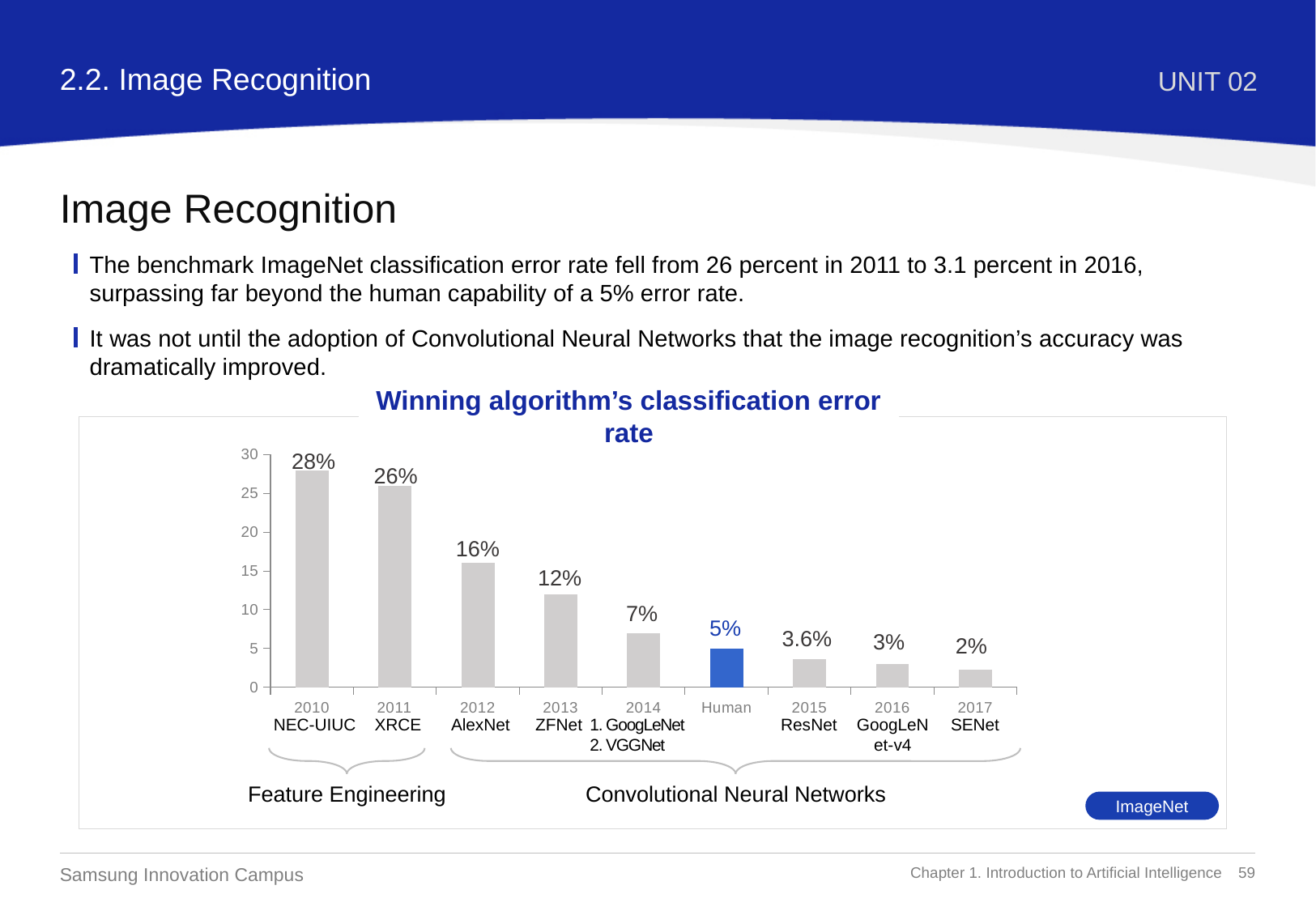

2.2. Image Recognition
UNIT 02
Image Recognition
The benchmark ImageNet classification error rate fell from 26 percent in 2011 to 3.1 percent in 2016, surpassing far beyond the human capability of a 5% error rate.
It was not until the adoption of Convolutional Neural Networks that the image recognition’s accuracy was dramatically improved.
Winning algorithm’s classification error rate

### Chart

| Category | 계열 1 |
|---|---|
| 2010 | 28.0 |
| 2011 | 26.0 |
| 2012 | 16.0 |
| 2013 | 12.0 |
| 2014 | 7.0 |
| Human | 5.0 |
| 2015 | 3.6 |
| 2016 | 3.0 |
| 2017 | 2.3 |
28%
26%

16%
12%
7%
5%
3.6%
3%
2%

NEC-UIUC
XRCE
AlexNet
ZFNet
1. GoogLeNet
2. VGGNet
ResNet
GoogLeNet-v4
SENet
Feature Engineering
Convolutional Neural Networks

ImageNet